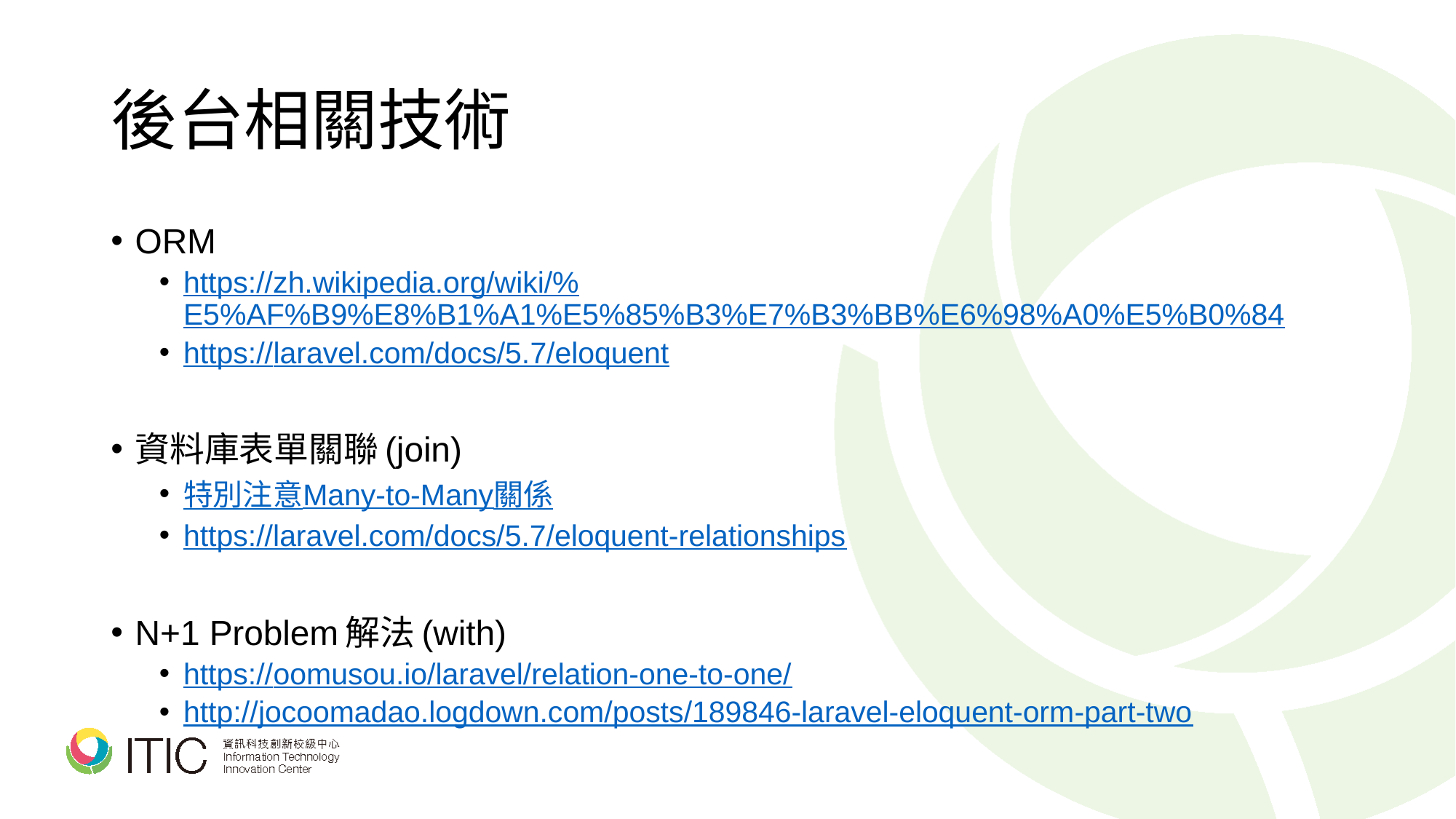

# 後台相關技術
ORM
https://zh.wikipedia.org/wiki/%E5%AF%B9%E8%B1%A1%E5%85%B3%E7%B3%BB%E6%98%A0%E5%B0%84
https://laravel.com/docs/5.7/eloquent

資料庫表單關聯(join)
特別注意Many-to-Many關係
https://laravel.com/docs/5.7/eloquent-relationships

N+1 Problem解法(with)
https://oomusou.io/laravel/relation-one-to-one/
http://jocoomadao.logdown.com/posts/189846-laravel-eloquent-orm-part-two